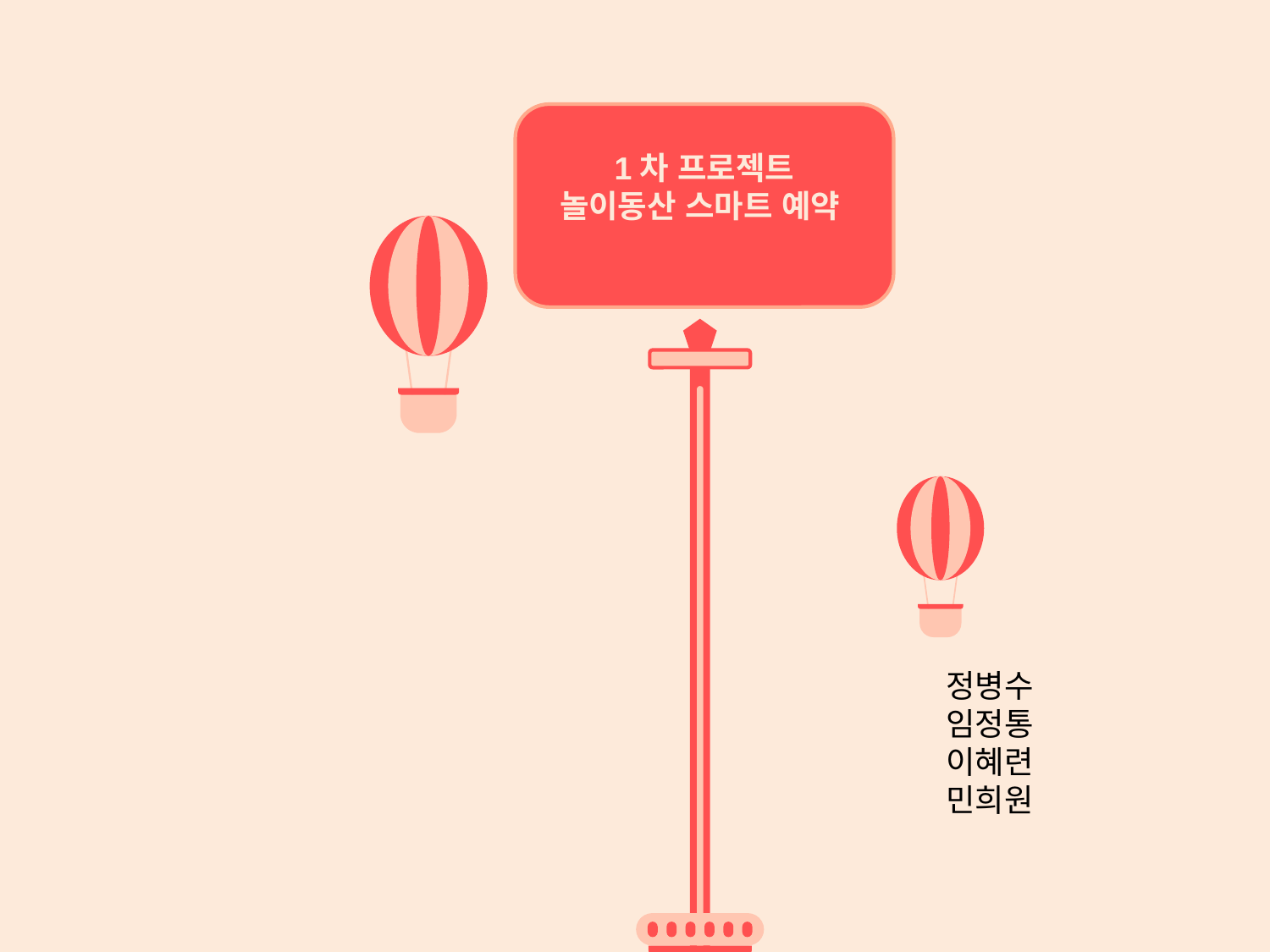

1차 프로젝트
놀이동산 스마트 예약

정병수
임정통
이혜련
민희원